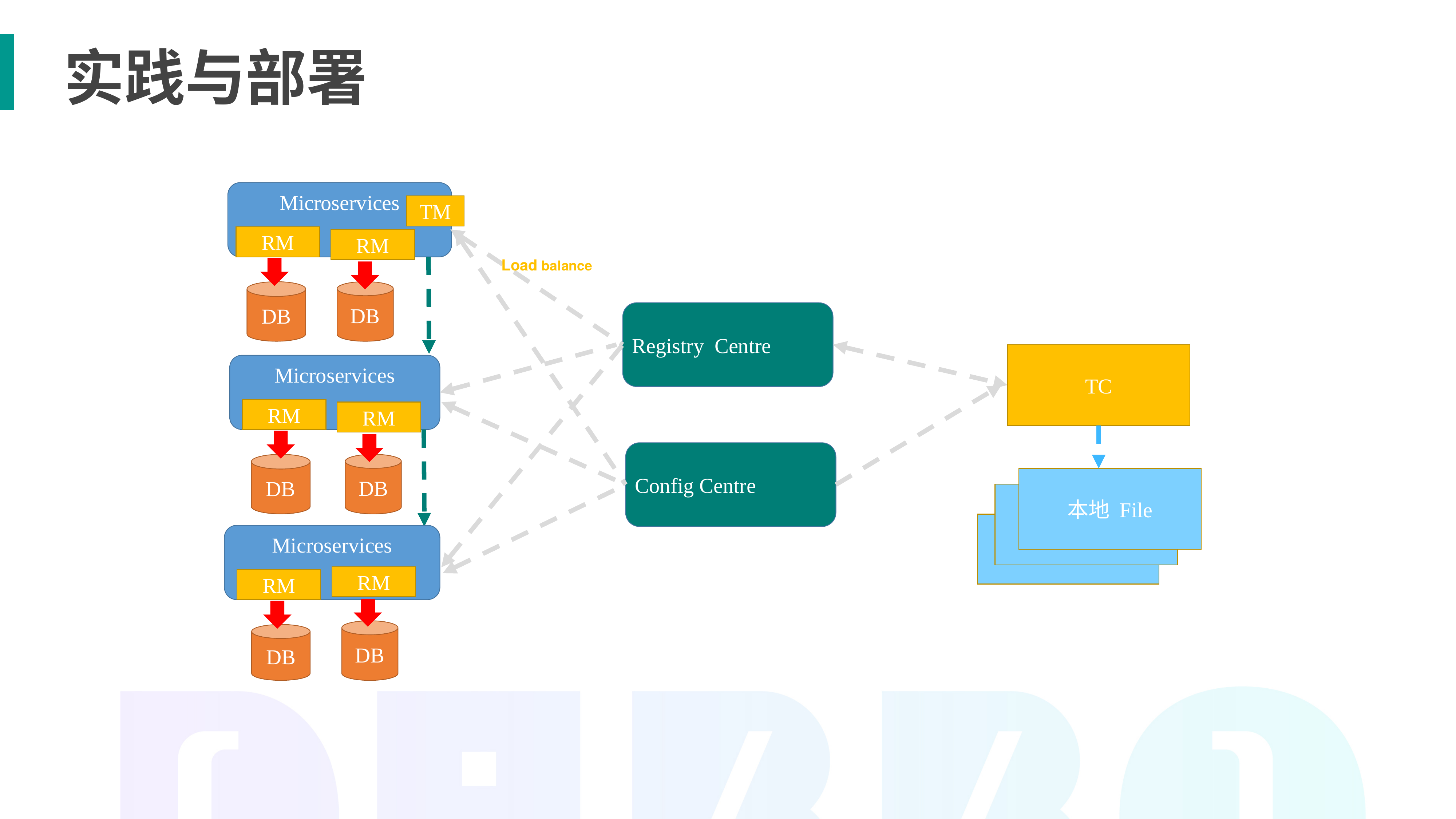

实践与部署
Microservices
TM
RM
DB
RM

DB
Load balance

Registry  Centre
TC
Microservices
RM
DB
RM

DB

Config Centre
本地 File

Microservices
RM

DB
RM
DB